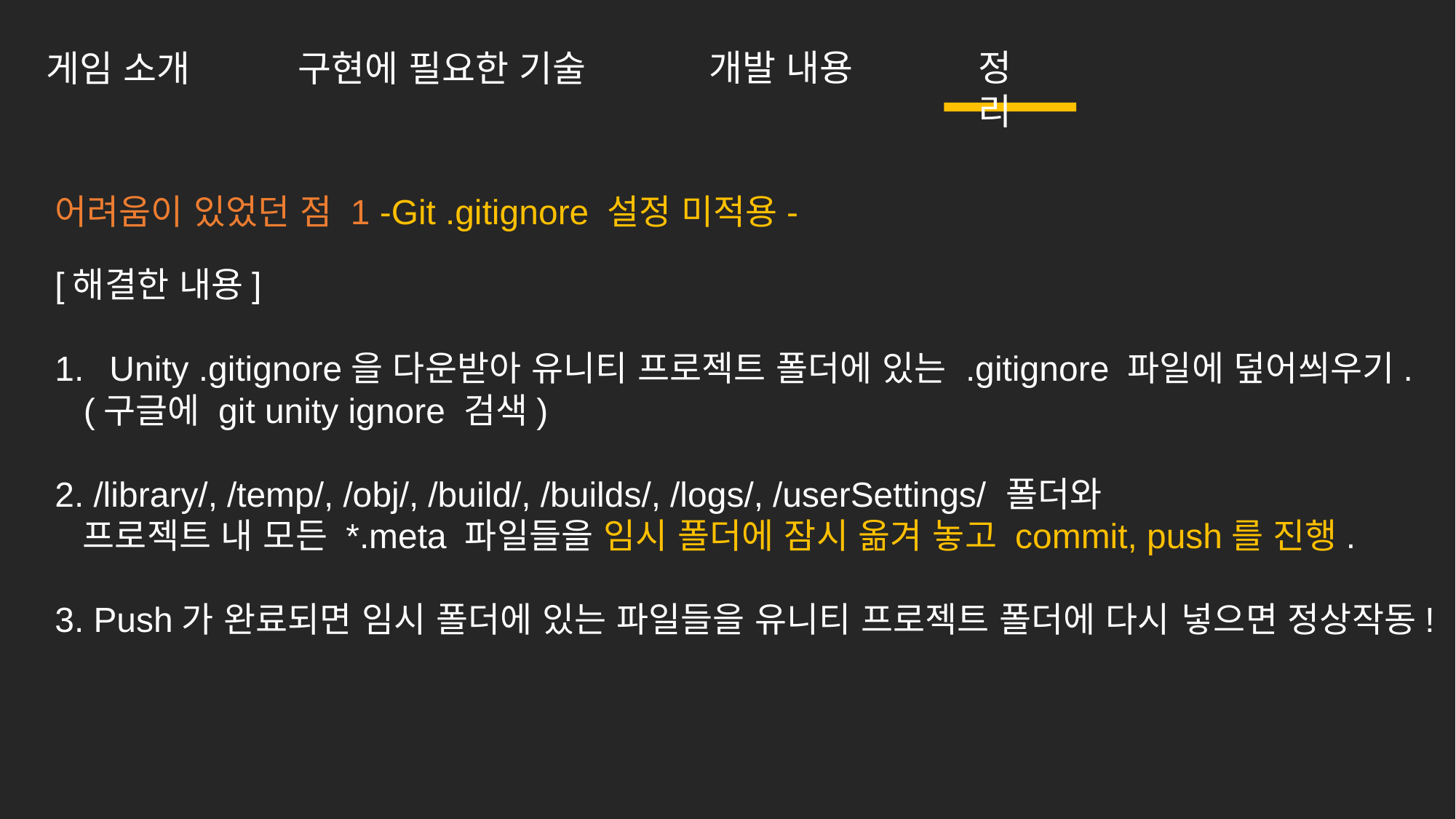

개발 내용
정리
구현에 필요한 기술
게임 소개

어려움이 있었던 점 1 -Git .gitignore 설정 미적용-
[해결한 내용]

Unity .gitignore을 다운받아 유니티 프로젝트 폴더에 있는 .gitignore 파일에 덮어씌우기.
   (구글에 git unity ignore 검색)

2. /library/, /temp/, /obj/, /build/, /builds/, /logs/, /userSettings/ 폴더와
  프로젝트 내 모든 *.meta 파일들을 임시 폴더에 잠시 옮겨 놓고 commit, push를 진행.

3. Push가 완료되면 임시 폴더에 있는 파일들을 유니티 프로젝트 폴더에 다시 넣으면 정상작동!